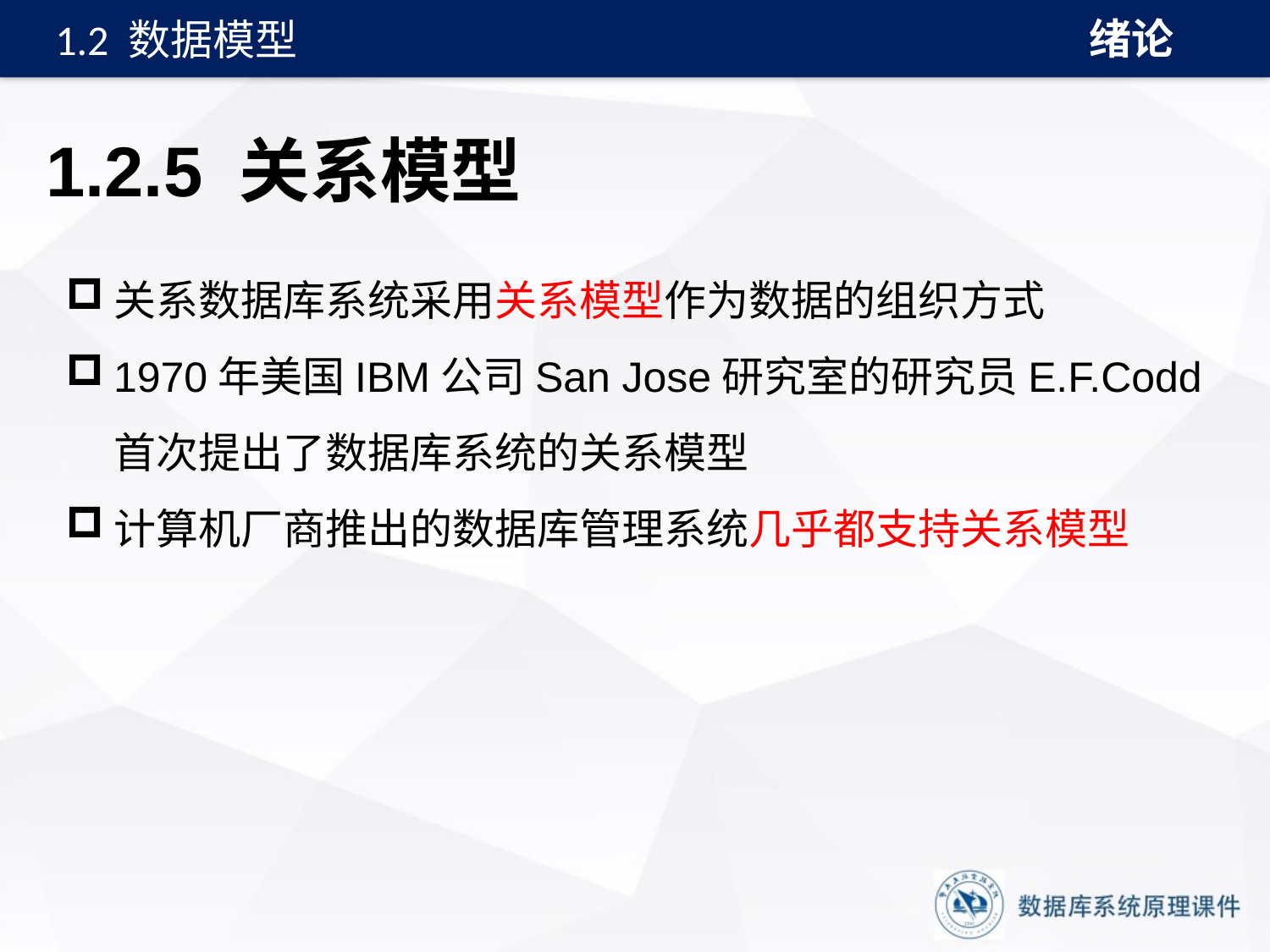

绪论
1.2 数据模型
# 1.2.5 关系模型
关系数据库系统采用关系模型作为数据的组织方式
1970年美国IBM公司San Jose研究室的研究员E.F.Codd首次提出了数据库系统的关系模型
计算机厂商推出的数据库管理系统几乎都支持关系模型